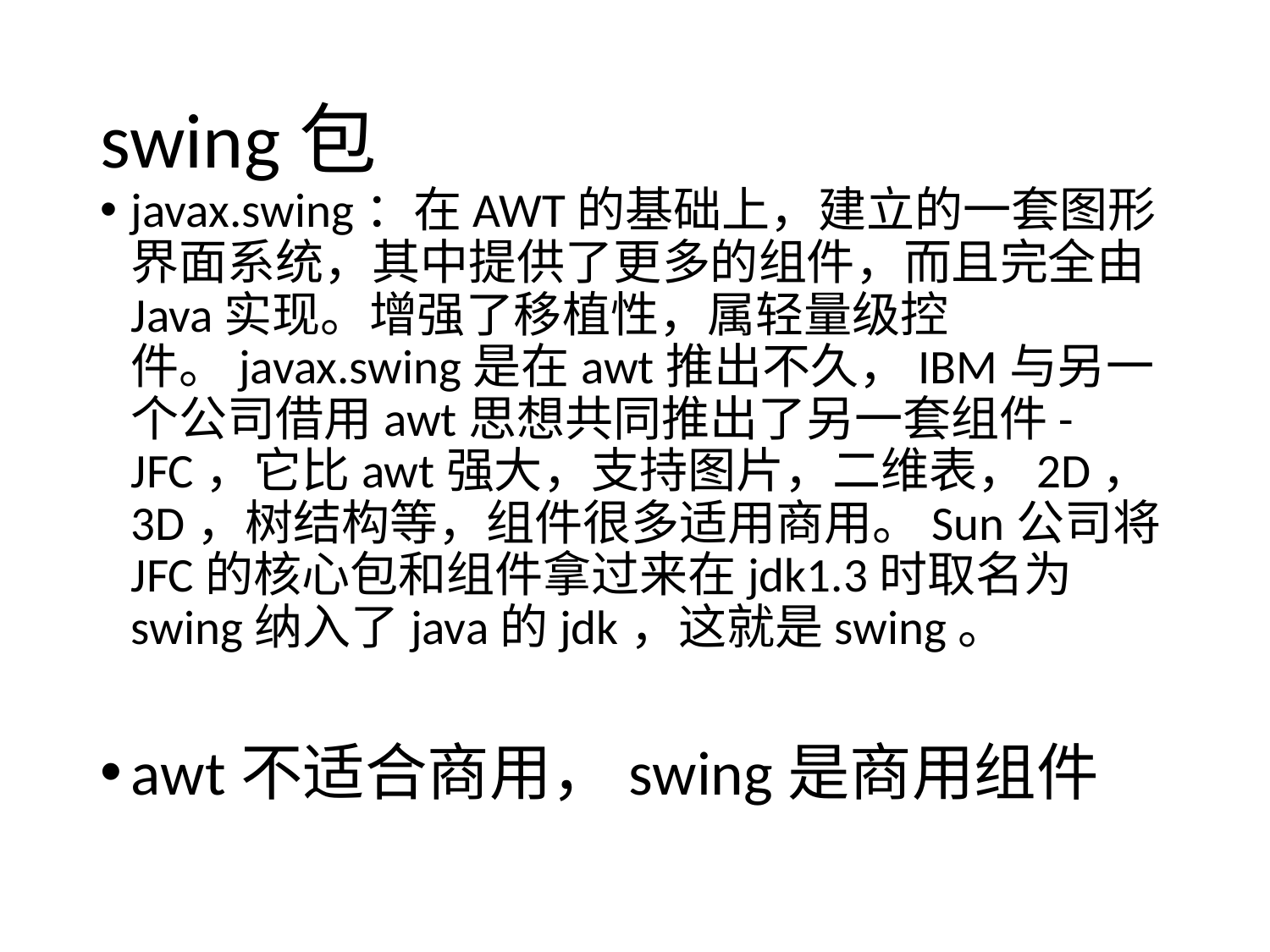

# swing包
javax.swing：在AWT的基础上，建立的一套图形界面系统，其中提供了更多的组件，而且完全由Java实现。增强了移植性，属轻量级控件。javax.swing是在awt推出不久，IBM与另一个公司借用awt思想共同推出了另一套组件-JFC，它比awt强大，支持图片，二维表，2D，3D，树结构等，组件很多适用商用。Sun公司将JFC的核心包和组件拿过来在jdk1.3时取名为swing纳入了java的jdk，这就是swing。

awt不适合商用，swing是商用组件